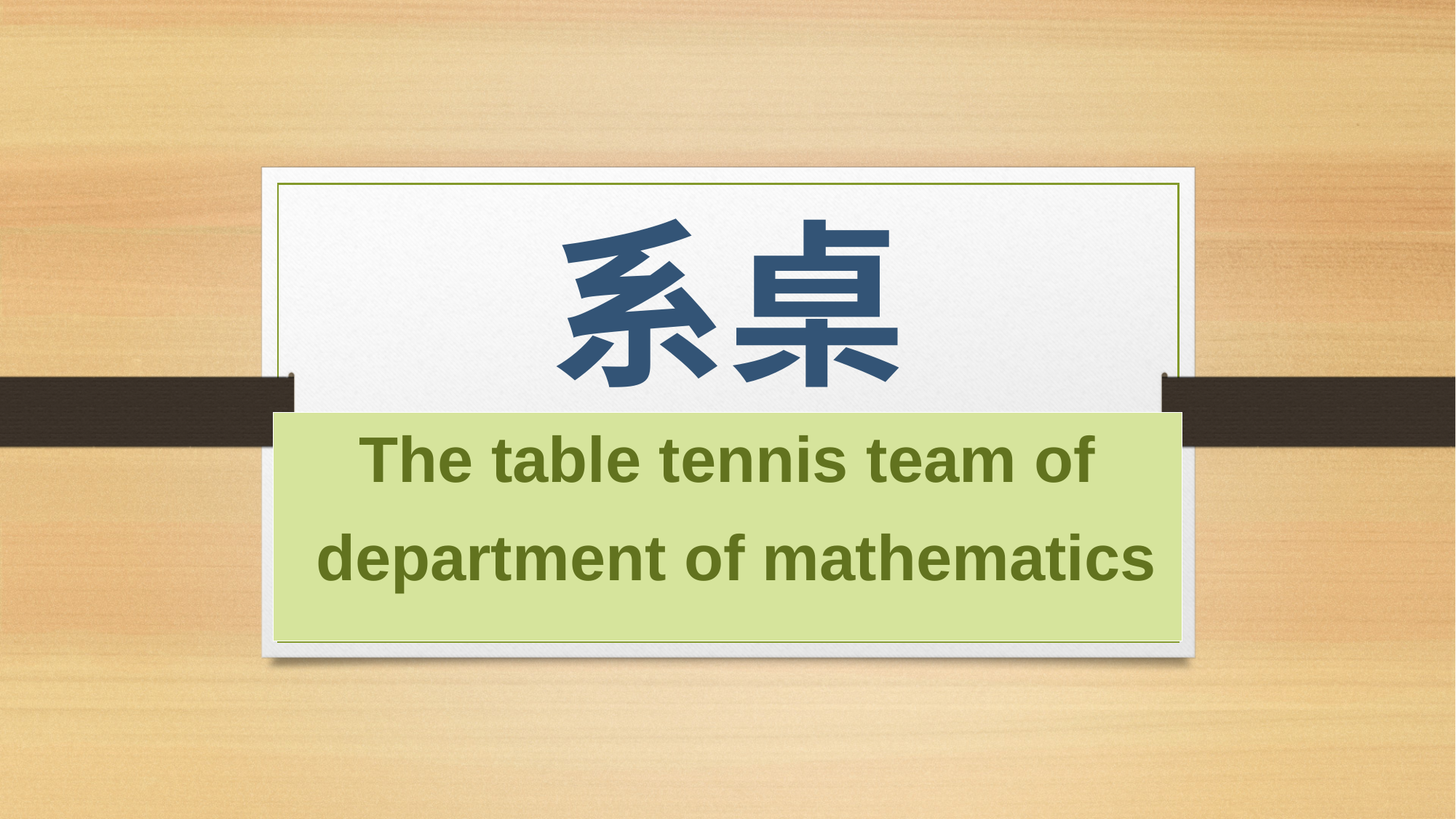

# 系桌
The table tennis team of
 department of mathematics